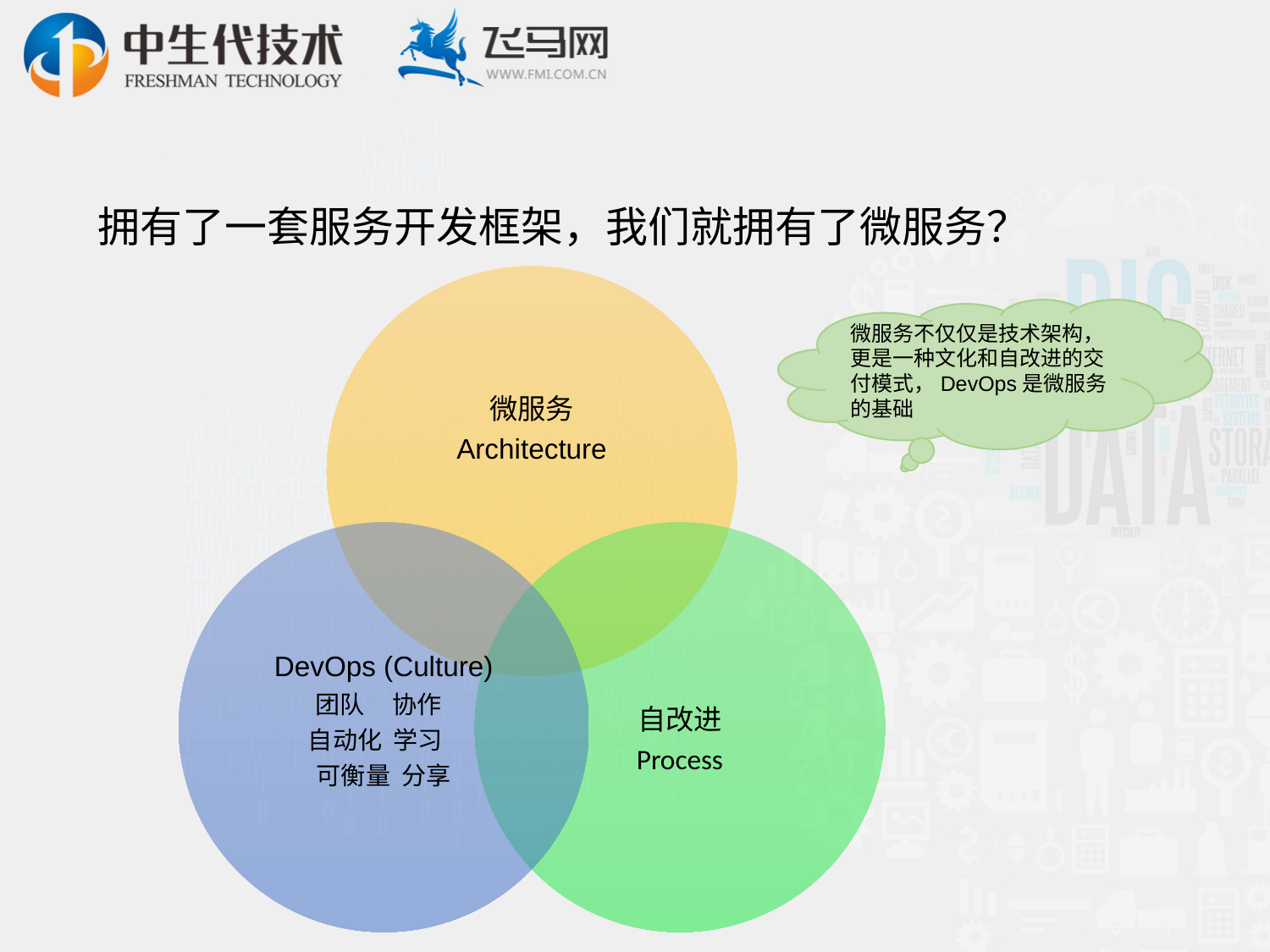

# 拥有了一套服务开发框架，我们就拥有了微服务？
微服务
Architecture
自改进
Process
DevOps (Culture)
团队     协作
自动化  学习
可衡量  分享

微服务不仅仅是技术架构，更是一种文化和自改进的交付模式，DevOps是微服务的基础